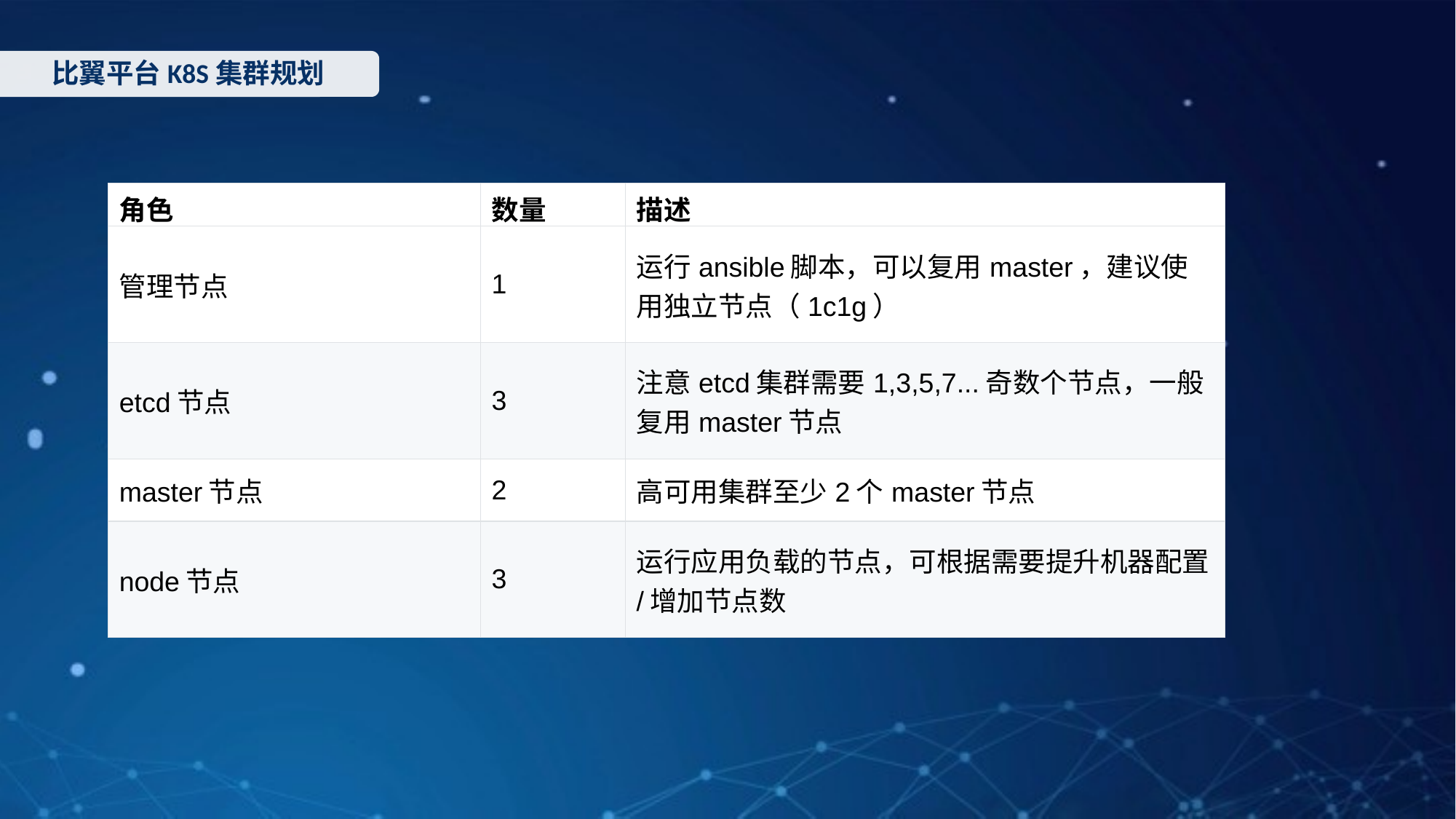

比翼平台K8S集群规划

| 角色 | 数量 | 描述 |
| --- | --- | --- |
| 管理节点 | 1 | 运行ansible脚本，可以复用master，建议使用独立节点（1c1g） |
| etcd节点 | 3 | 注意etcd集群需要1,3,5,7...奇数个节点，一般复用master节点 |
| master节点 | 2 | 高可用集群至少2个master节点 |
| node节点 | 3 | 运行应用负载的节点，可根据需要提升机器配置/增加节点数 |